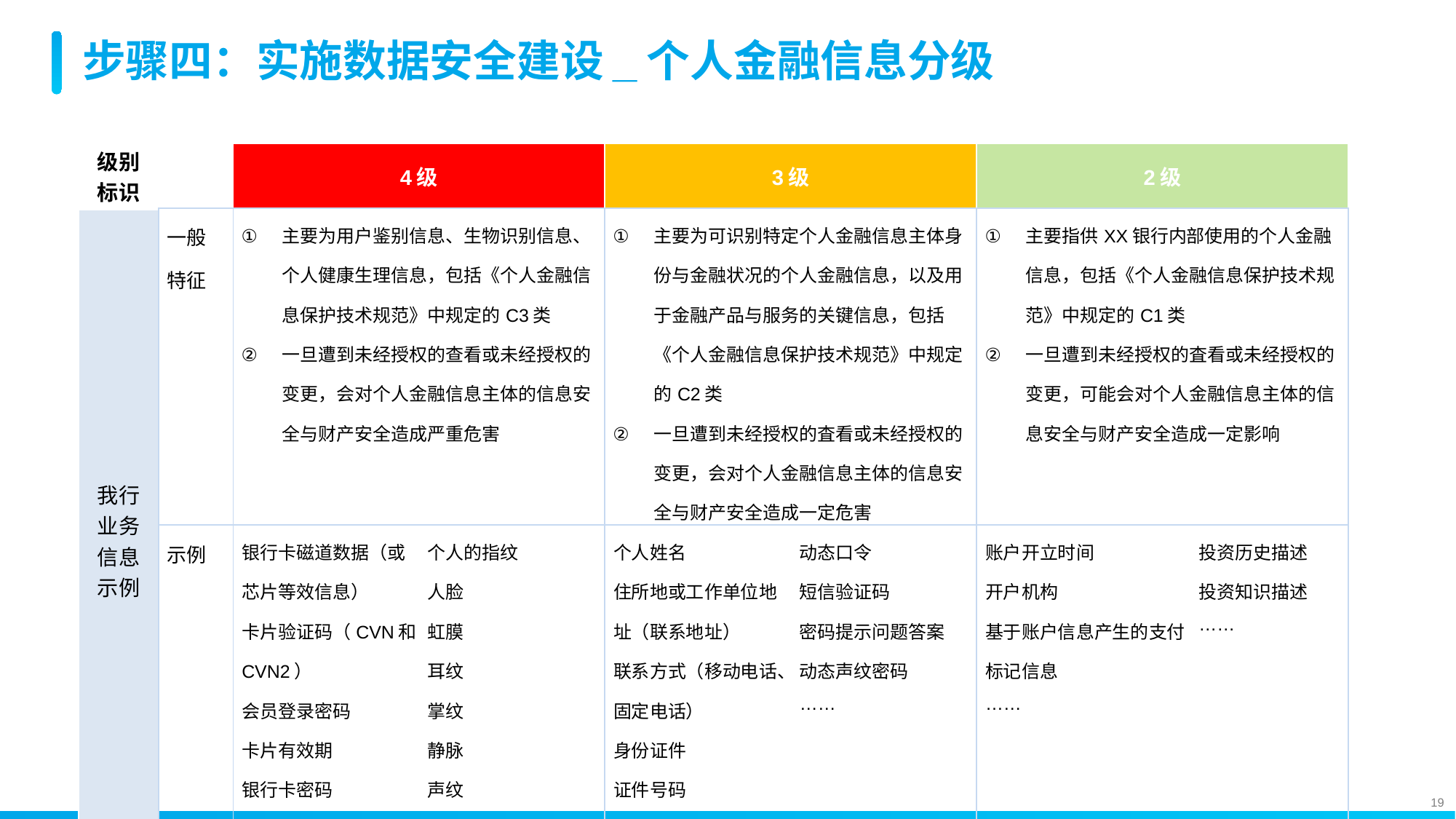

# 步骤四：实施数据安全建设_个人金融信息分级
| 级别标识 |  | 4级 |  | 3级 |  | 2级 |  |
| --- | --- | --- | --- | --- | --- | --- | --- |
| 我行业务 信息示例 | 一般特征 | 主要为用户鉴别信息、生物识别信息、个人健康生理信息，包括《个人金融信息保护技术规范》中规定的C3类 一旦遭到未经授权的查看或未经授权的变更，会对个人金融信息主体的信息安全与财产安全造成严重危害 |  | 主要为可识别特定个人金融信息主体身份与金融状况的个人金融信息，以及用于金融产品与服务的关键信息，包括《个人金融信息保护技术规范》中规定的C2类 一旦遭到未经授权的査看或未经授权的变更，会对个人金融信息主体的信息安全与财产安全造成一定危害 |  | 主要指供XX银行内部使用的个人金融信息，包括《个人金融信息保护技术规范》中规定的C1类 一旦遭到未经授权的査看或未经授权的变更，可能会对个人金融信息主体的信息安全与财产安全造成一定影响 |  |
|  | 示例 | 银行卡磁道数据（或芯片等效信息） 卡片验证码（CVN和CVN2） 会员登录密码 卡片有效期 银行卡密码 网络支付交易密码 …… | 个人的指纹 人脸 虹膜 耳纹 掌纹 静脉 声纹 眼纹 …… | 个人姓名 住所地或工作单位地址（联系地址） 联系方式（移动电话、固定电话） 身份证件 证件号码 …… | 动态口令 短信验证码 密码提示问题答案 动态声纹密码 …… | 账户开立时间 开户机构 基于账户信息产生的支付标记信息 …… | 投资历史描述 投资知识描述 …… |